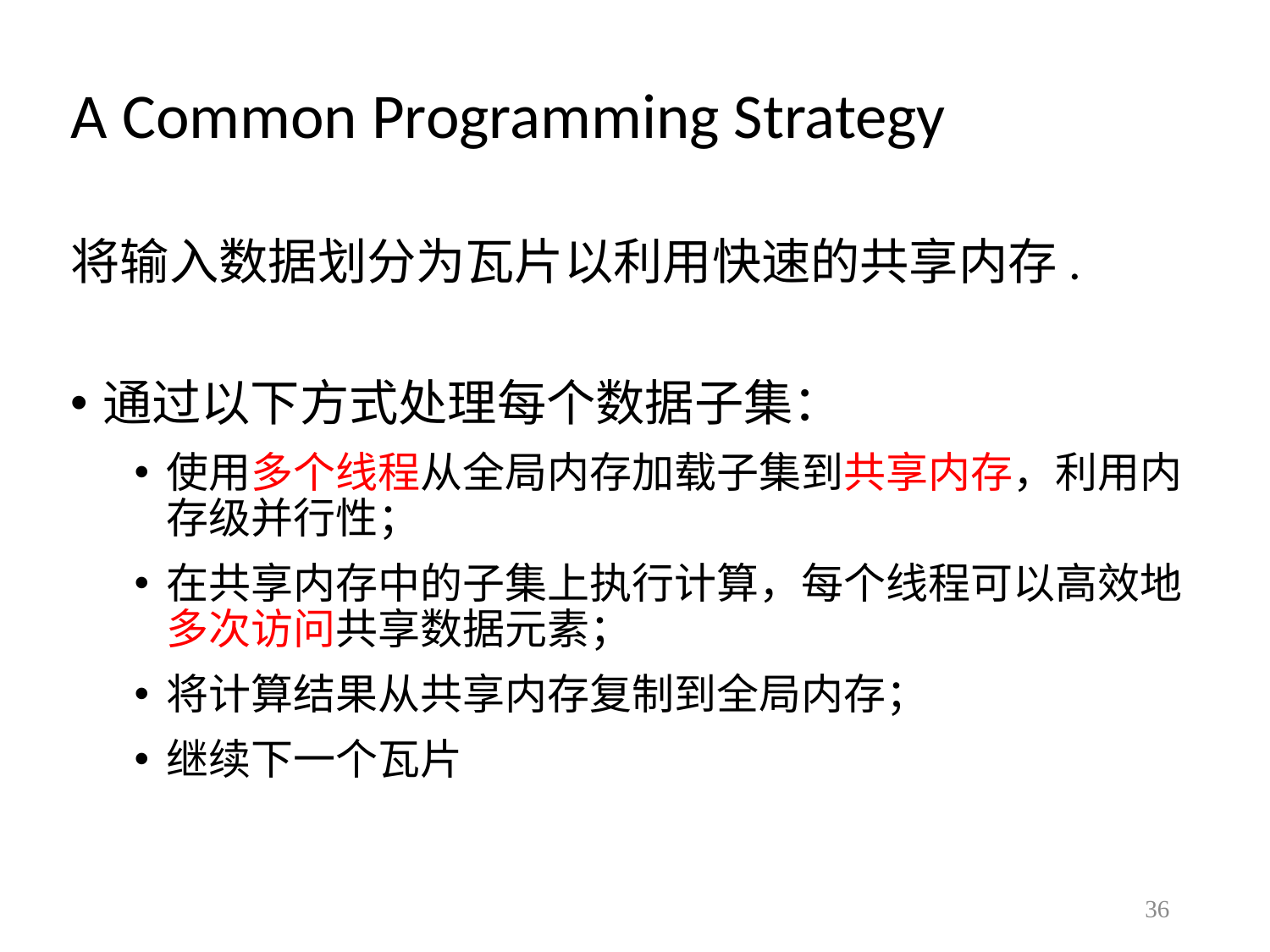

# A Common Programming Strategy
将输入数据划分为瓦片以利用快速的共享内存.

通过以下方式处理每个数据子集：
使用多个线程从全局内存加载子集到共享内存，利用内存级并行性；
在共享内存中的子集上执行计算，每个线程可以高效地多次访问共享数据元素；
将计算结果从共享内存复制到全局内存；
继续下一个瓦片
36